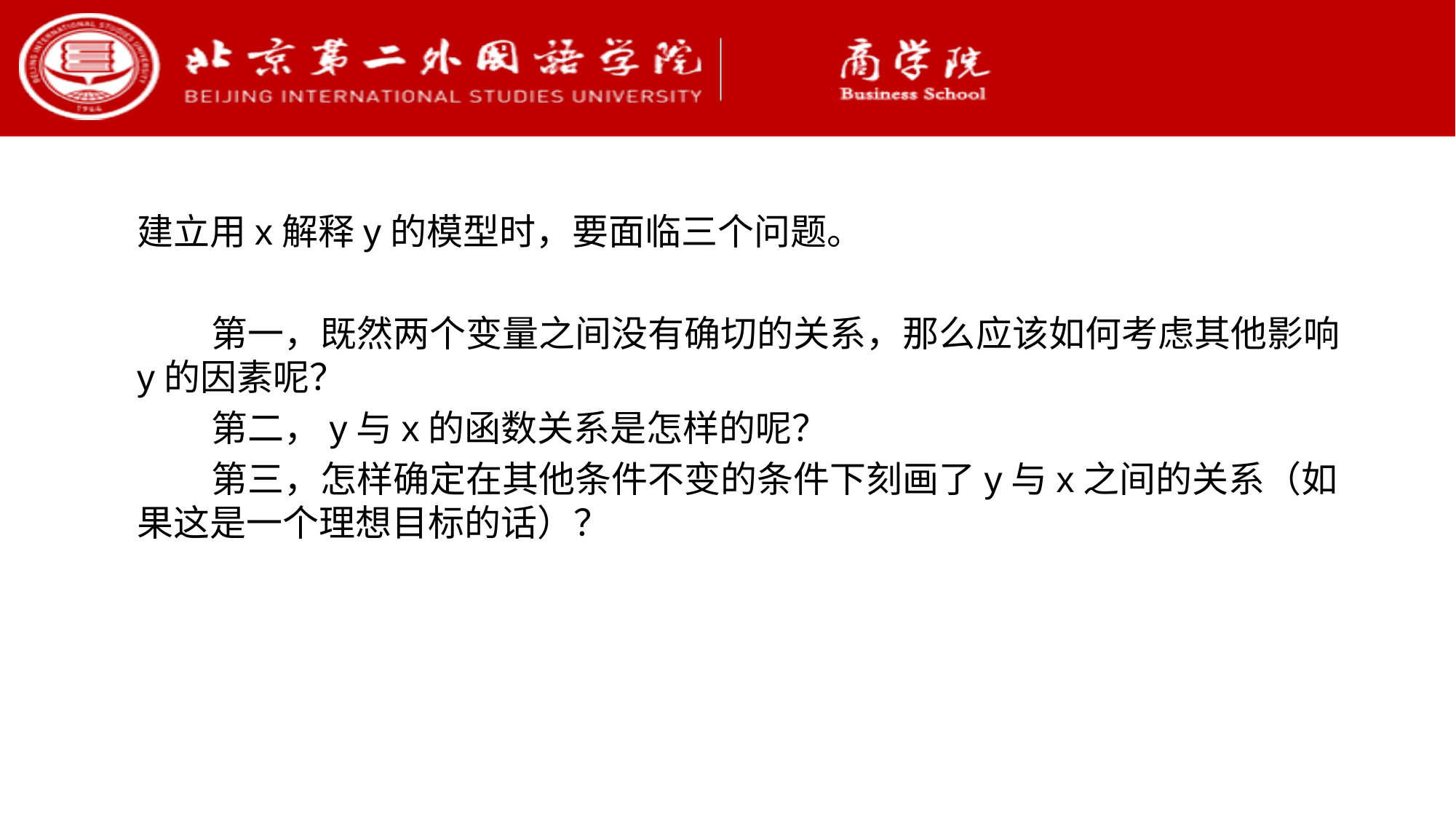

建立用x解释y的模型时，要面临三个问题。

第一，既然两个变量之间没有确切的关系，那么应该如何考虑其他影响y的因素呢？
第二，y与x的函数关系是怎样的呢？
第三，怎样确定在其他条件不变的条件下刻画了y与x之间的关系（如果这是一个理想目标的话）？